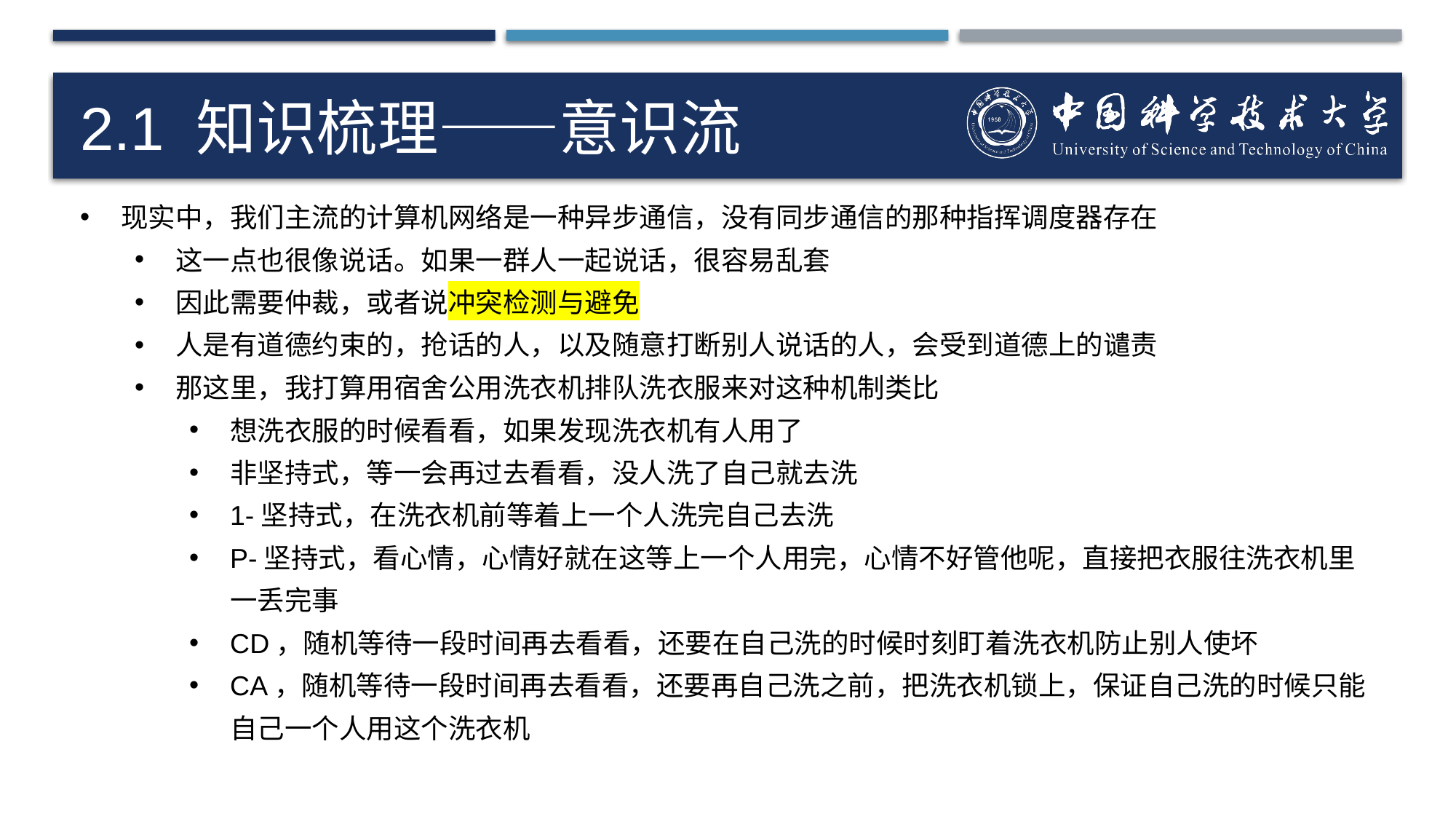

# 2.1 知识梳理——意识流
现实中，我们主流的计算机网络是一种异步通信，没有同步通信的那种指挥调度器存在
这一点也很像说话。如果一群人一起说话，很容易乱套
因此需要仲裁，或者说冲突检测与避免
人是有道德约束的，抢话的人，以及随意打断别人说话的人，会受到道德上的谴责
那这里，我打算用宿舍公用洗衣机排队洗衣服来对这种机制类比
想洗衣服的时候看看，如果发现洗衣机有人用了
非坚持式，等一会再过去看看，没人洗了自己就去洗
1-坚持式，在洗衣机前等着上一个人洗完自己去洗
P-坚持式，看心情，心情好就在这等上一个人用完，心情不好管他呢，直接把衣服往洗衣机里一丢完事
CD，随机等待一段时间再去看看，还要在自己洗的时候时刻盯着洗衣机防止别人使坏
CA，随机等待一段时间再去看看，还要再自己洗之前，把洗衣机锁上，保证自己洗的时候只能自己一个人用这个洗衣机